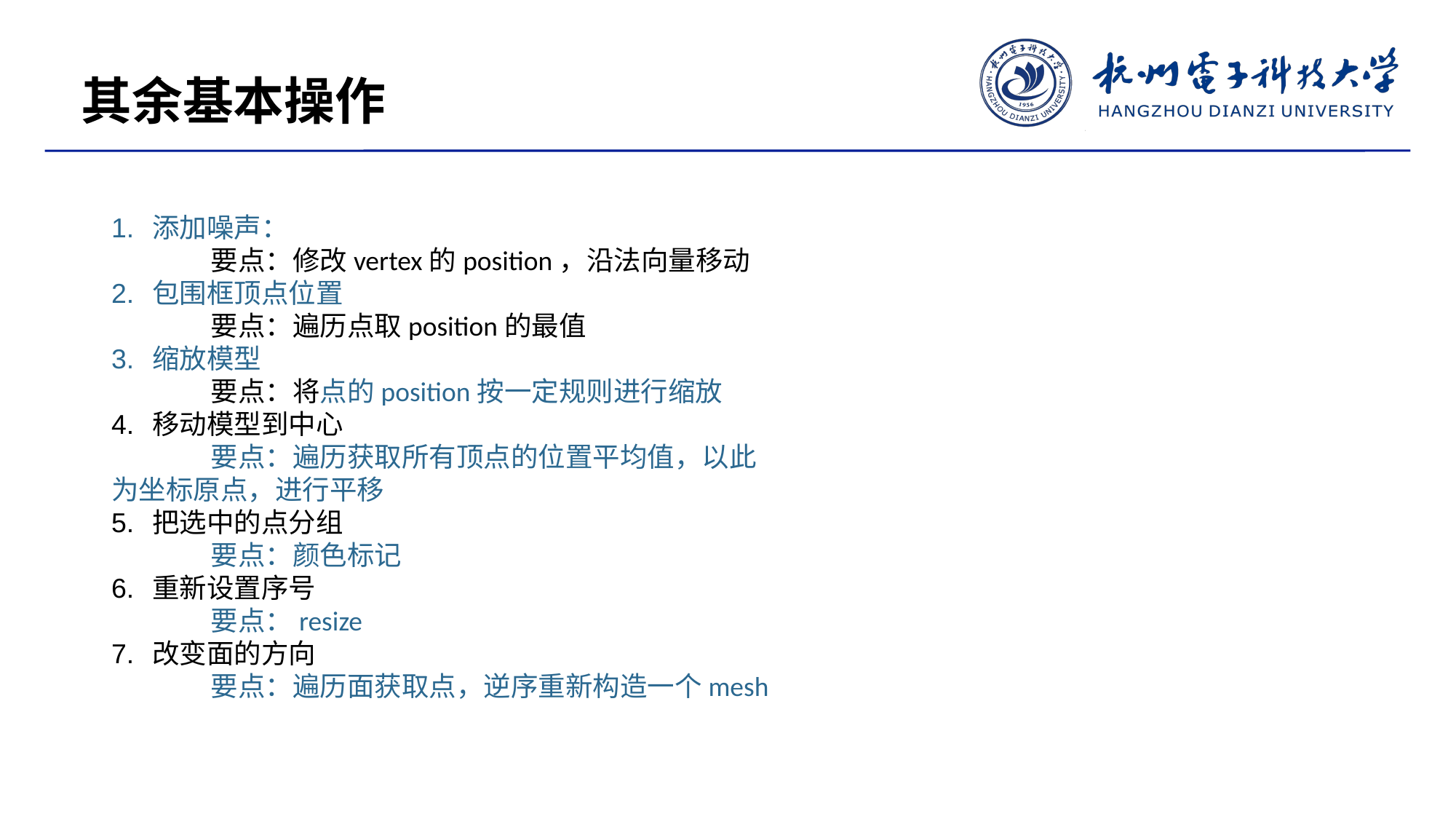

其余基本操作
添加噪声：
               要点：修改vertex的position，沿法向量移动
包围框顶点位置
               要点：遍历点取position的最值
缩放模型
               要点：将点的position按一定规则进行缩放
移动模型到中心
               要点：遍历获取所有顶点的位置平均值，以此为坐标原点，进行平移
把选中的点分组
               要点：颜色标记
重新设置序号
               要点：resize
改变面的方向
               要点：遍历面获取点，逆序重新构造一个mesh